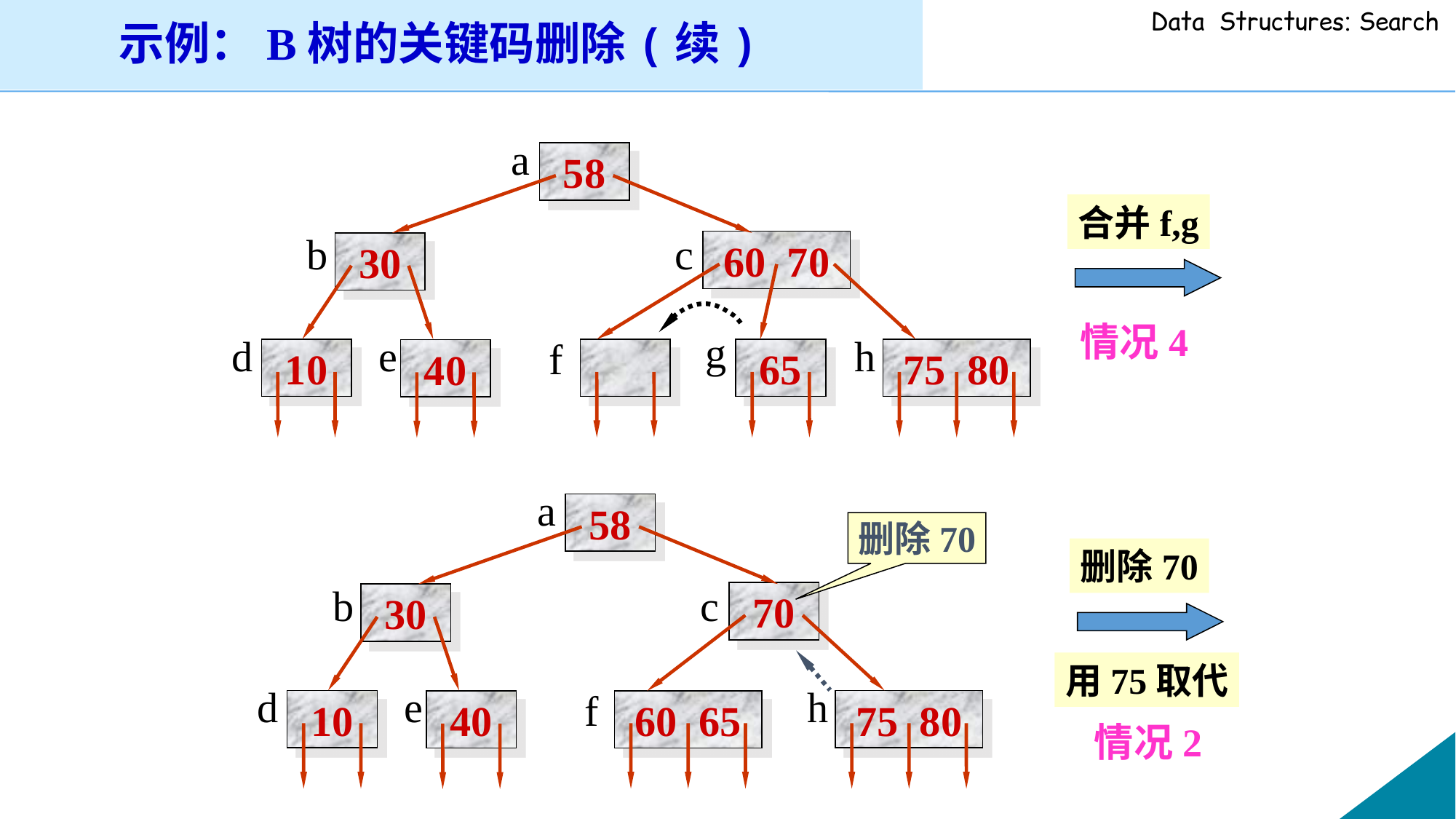

示例：B树的关键码删除(续)
a
58

b
c
60  70
30

g
d
e
h
f
10

65
75  80
40

合并f,g

情况4
a
58

b
c
70
30

d
e
h
f
10
75  80
40
60  65

删除70
删除70

用75取代

情况2